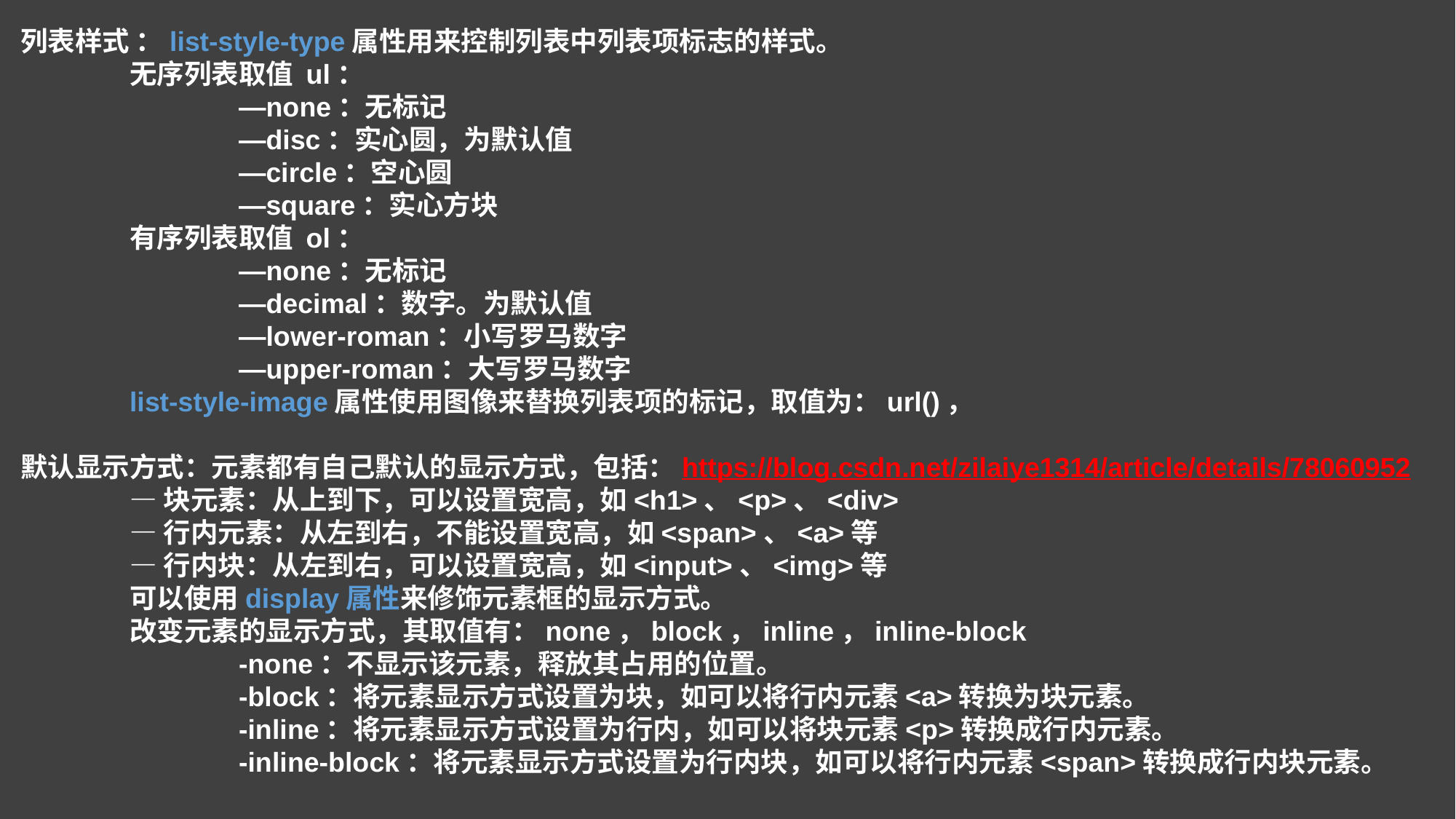

列表样式 ：list-style-type属性用来控制列表中列表项标志的样式。
	无序列表取值 ul：
		—none：无标记
		—disc：实心圆，为默认值
		—circle：空心圆
		—square：实心方块
	有序列表取值 ol：
		—none：无标记
		—decimal：数字。为默认值
		—lower-roman：小写罗马数字
		—upper-roman：大写罗马数字
	list-style-image属性使用图像来替换列表项的标记，取值为：url()，

默认显示方式：元素都有自己默认的显示方式，包括：https://blog.csdn.net/zilaiye1314/article/details/78060952
	—块元素：从上到下，可以设置宽高，如<h1>、<p>、<div>
	—行内元素：从左到右，不能设置宽高，如<span>、<a>等
	—行内块：从左到右，可以设置宽高，如<input>、<img>等
	可以使用display属性来修饰元素框的显示方式。
	改变元素的显示方式，其取值有：none，block，inline，inline-block
		-none：不显示该元素，释放其占用的位置。
		-block：将元素显示方式设置为块，如可以将行内元素<a>转换为块元素。
		-inline：将元素显示方式设置为行内，如可以将块元素<p>转换成行内元素。
		-inline-block：将元素显示方式设置为行内块，如可以将行内元素<span>转换成行内块元素。